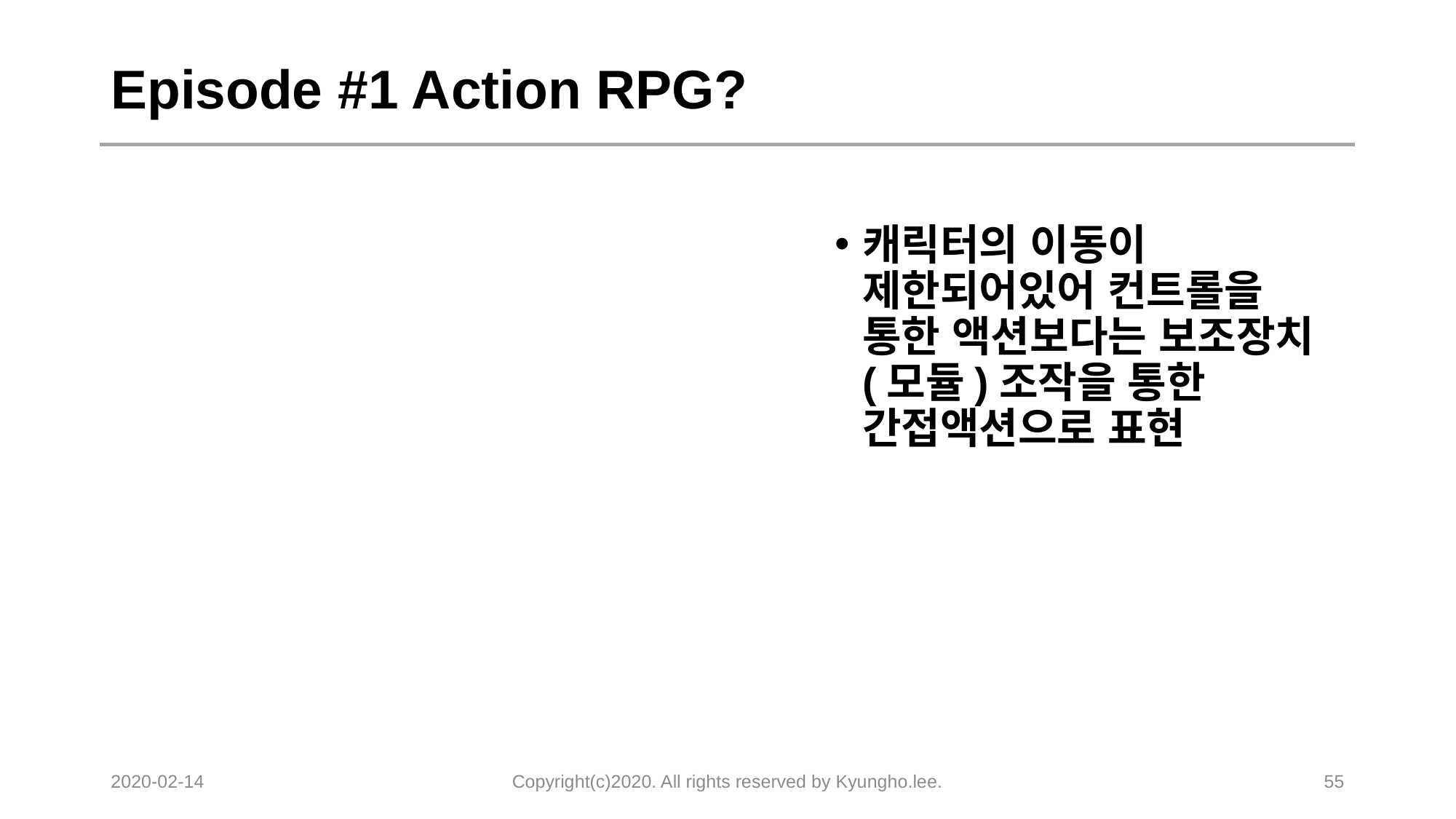

# Episode #1 Action RPG?
캐릭터의 이동이 제한되어있어 컨트롤을 통한 액션보다는 보조장치(모듈)조작을 통한 간접액션으로 표현
2020-02-14
Copyright(c)2020. All rights reserved by Kyungho.lee.
55